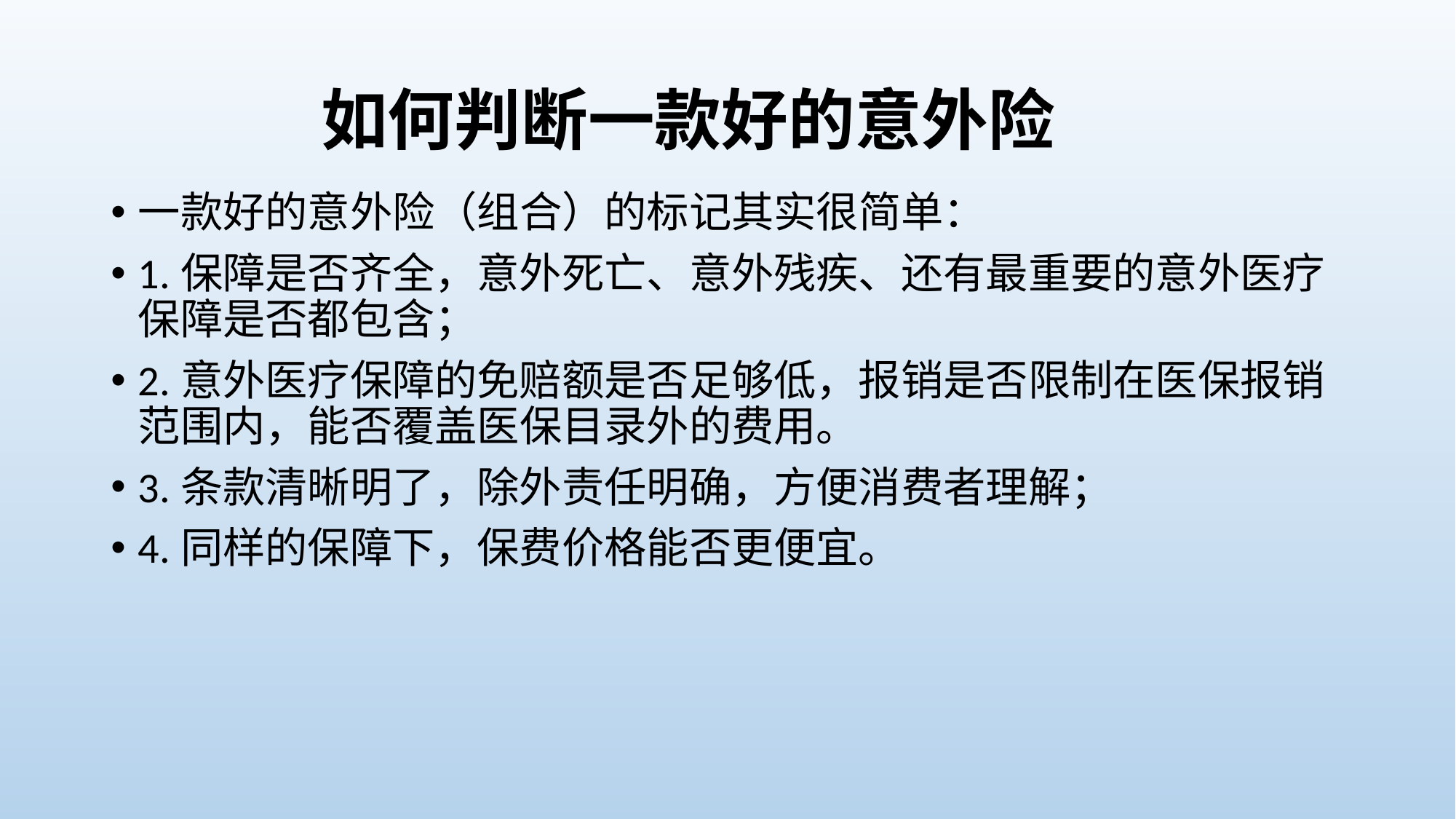

# 如何判断一款好的意外险
一款好的意外险（组合）的标记其实很简单：
1.保障是否齐全，意外死亡、意外残疾、还有最重要的意外医疗保障是否都包含；
2.意外医疗保障的免赔额是否足够低，报销是否限制在医保报销范围内，能否覆盖医保目录外的费用。
3.条款清晰明了，除外责任明确，方便消费者理解；
4.同样的保障下，保费价格能否更便宜。